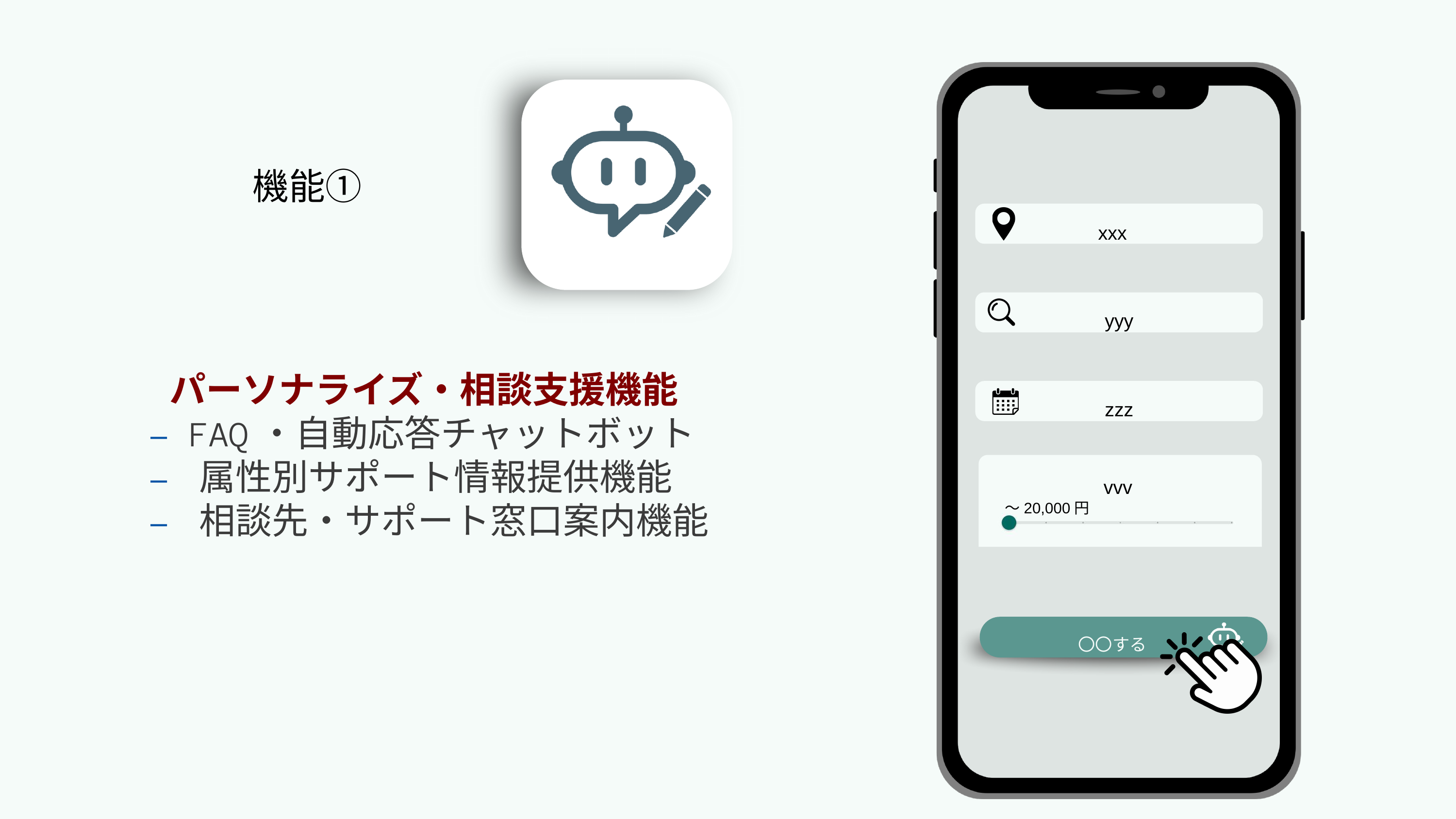

xxx

yyy

zzz

〇〇する
機能①
 パーソナライズ・相談支援機能
- FAQ・自動応答チャットボット
- 属性別サポート情報提供機能
- 相談先・サポート窓口案内機能

vvv
〜20,000円